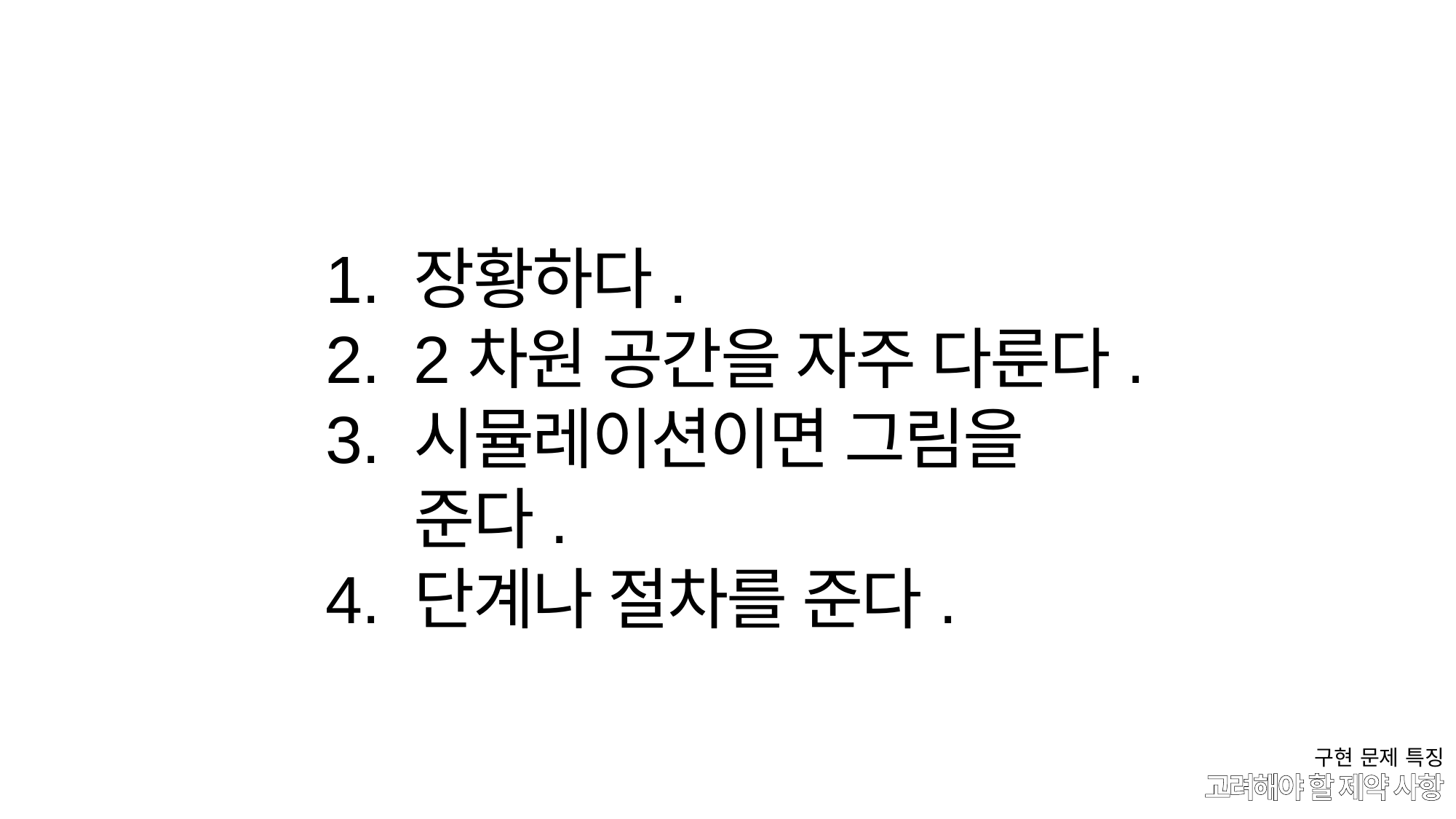

장황하다.
2차원 공간을 자주 다룬다.
시뮬레이션이면 그림을 준다.
단계나 절차를 준다.
구현 문제 특징
# 고려해야 할 제약 사항